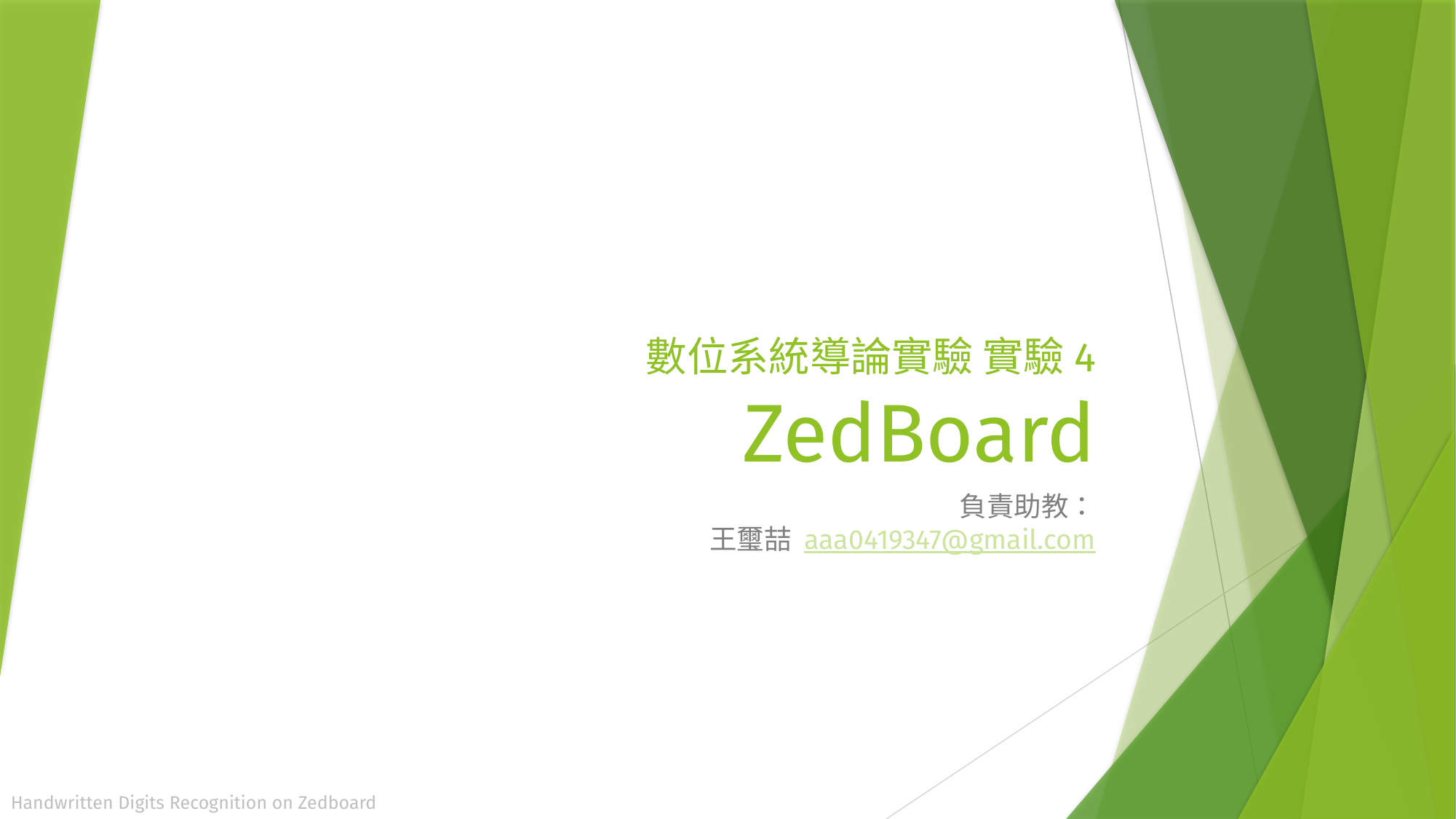

# 數位系統導論實驗 實驗4 ZedBoard
負責助教：
王璽喆 aaa0419347@gmail.com

Handwritten Digits Recognition on Zedboard